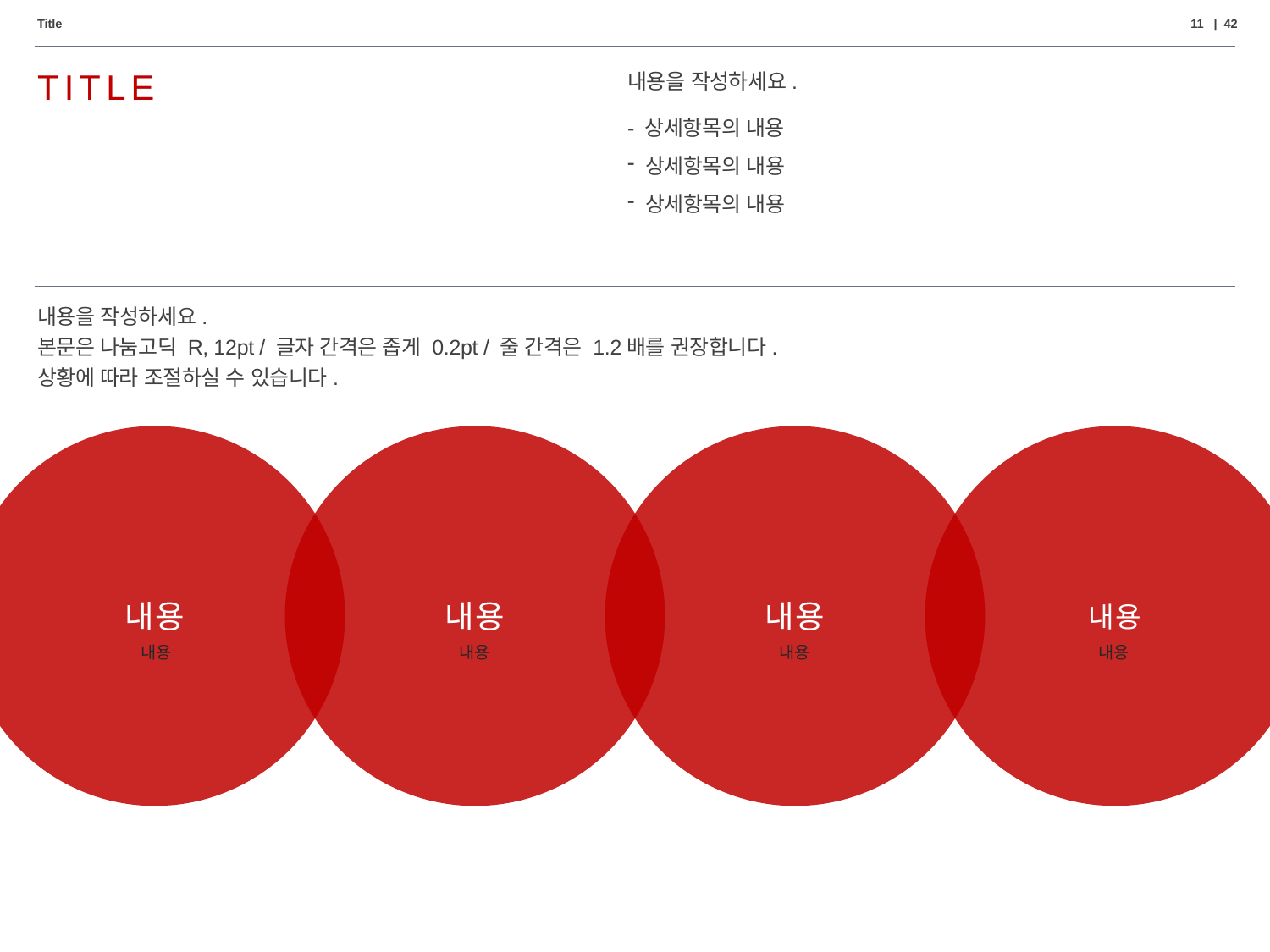

Title
11   |  42
TITLE
내용을 작성하세요.
- 상세항목의 내용
 상세항목의 내용
 상세항목의 내용
내용을 작성하세요.
본문은 나눔고딕 R, 12pt / 글자 간격은 좁게 0.2pt / 줄 간격은 1.2배를 권장합니다.
상황에 따라 조절하실 수 있습니다.
내용
내용
내용
내용
내용
내용
내용
내용